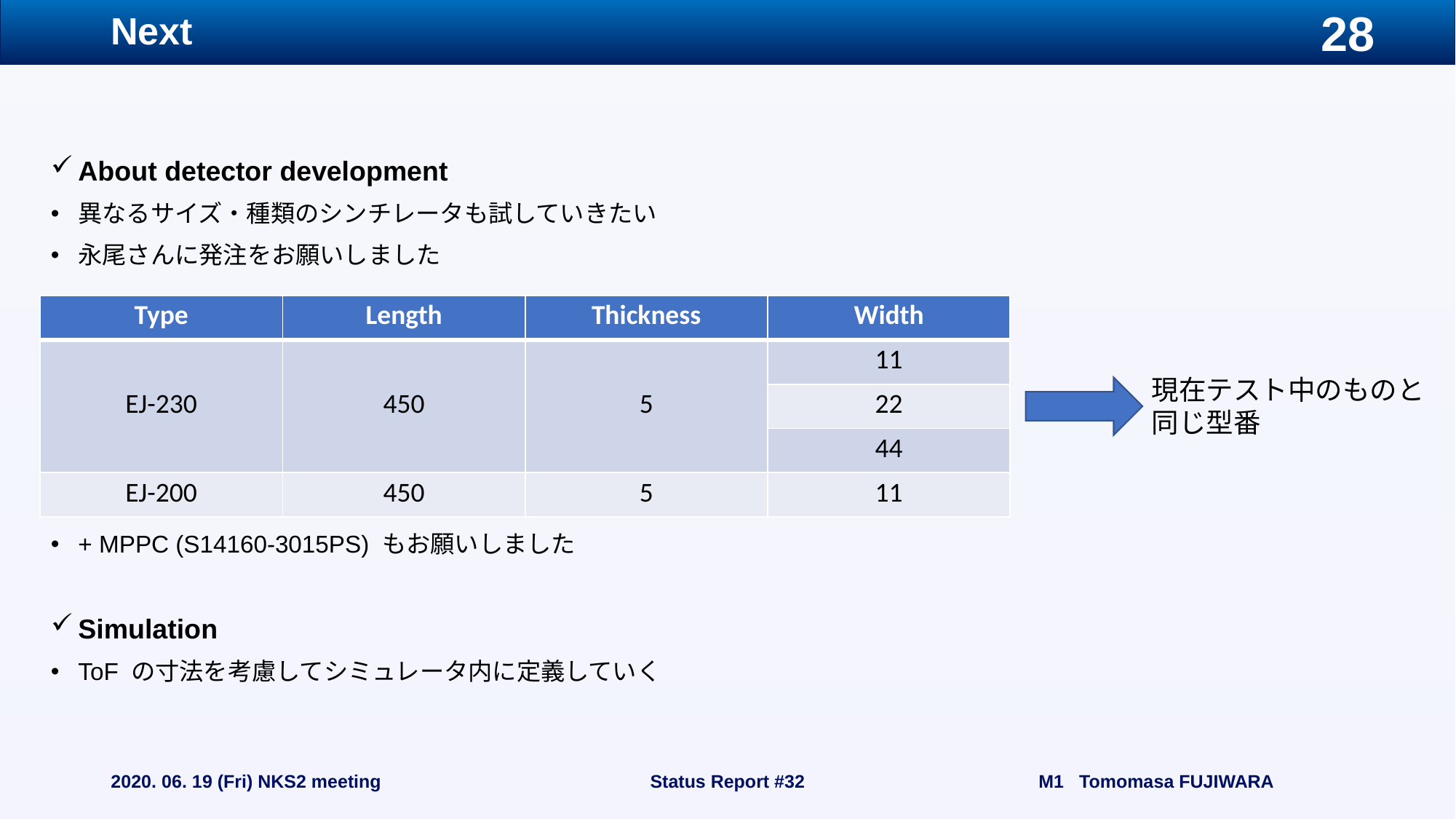

# Next
About detector development
異なるサイズ・種類のシンチレータも試していきたい
永尾さんに発注をお願いしました

+ MPPC (S14160-3015PS) もお願いしました

Simulation
ToF の寸法を考慮してシミュレータ内に定義していく
| Type | Length | Thickness | Width |
| --- | --- | --- | --- |
| EJ-230 | 450 | 5 | 11 |
|  |  |  | 22 |
|  |  |  | 44 |
| EJ-200 | 450 | 5 | 11 |
現在テスト中のものと同じ型番

2020. 06. 19 (Fri) NKS2 meeting
Status Report #32